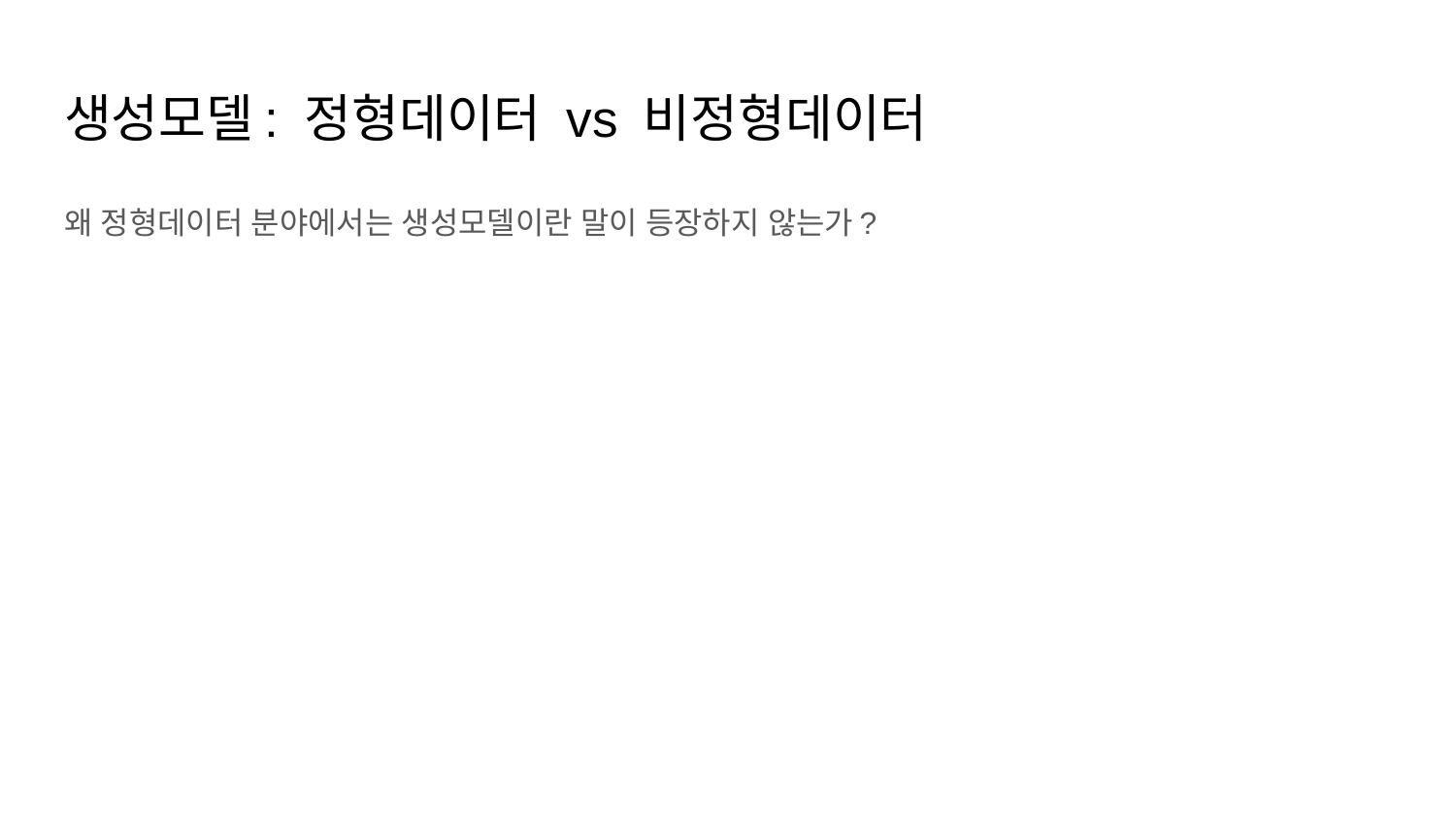

# 생성모델: 정형데이터 vs 비정형데이터
왜 정형데이터 분야에서는 생성모델이란 말이 등장하지 않는가?